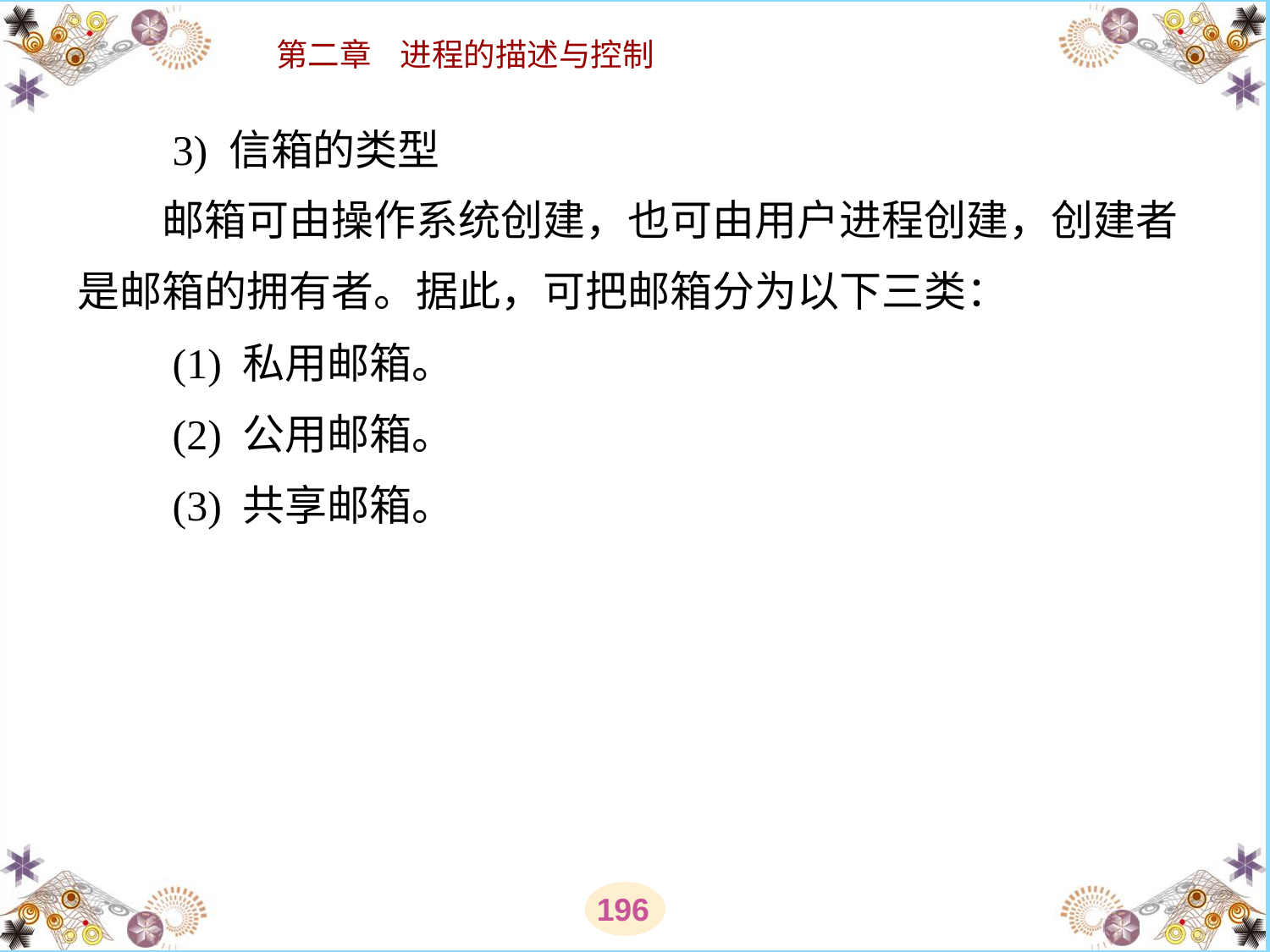

# 3) 信箱的类型 　　邮箱可由操作系统创建，也可由用户进程创建，创建者是邮箱的拥有者。据此，可把邮箱分为以下三类： 　　(1) 私用邮箱。 　　(2) 公用邮箱。 　　(3) 共享邮箱。